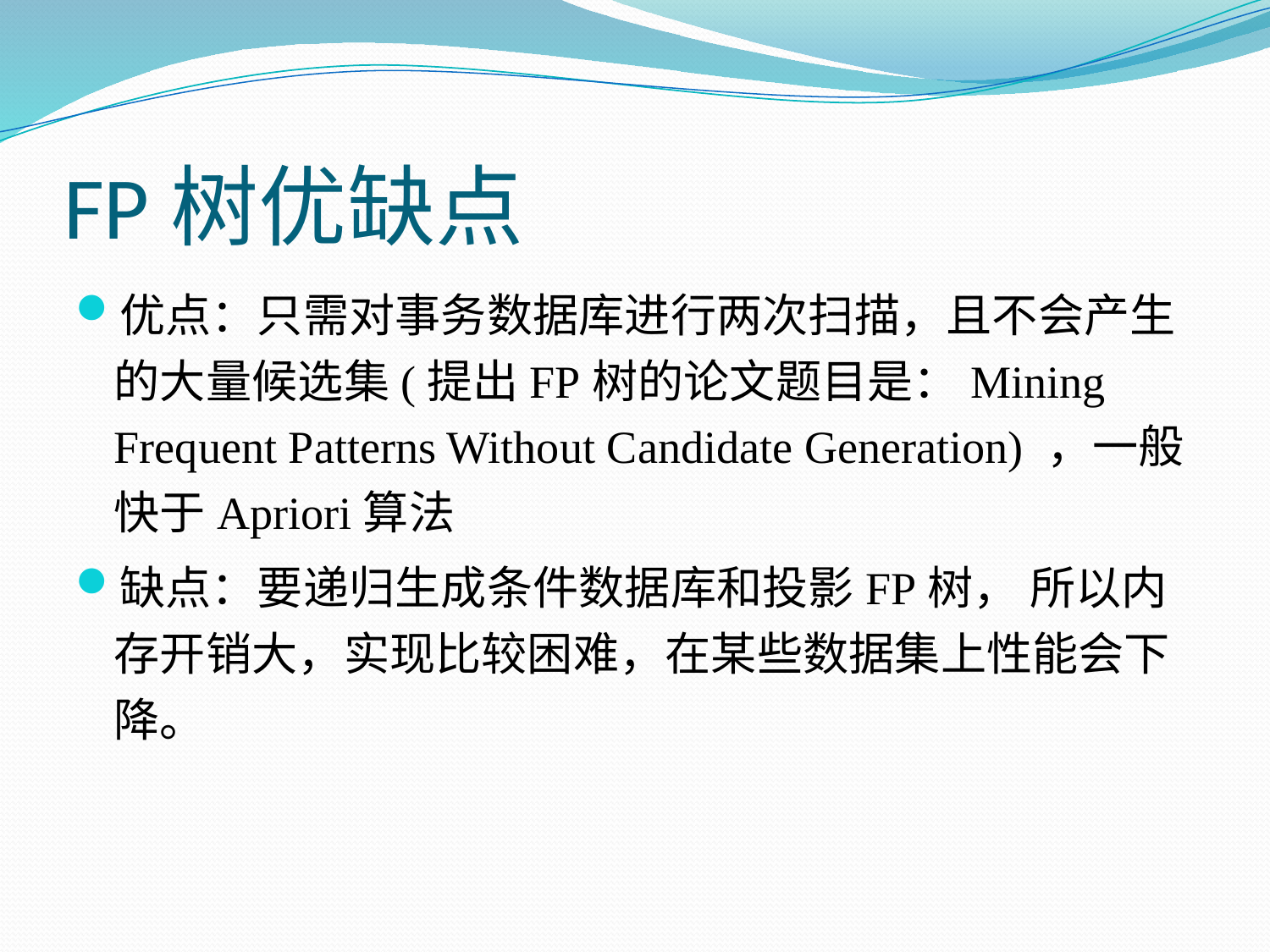

# FP树优缺点
优点：只需对事务数据库进⾏两次扫描，且不会产⽣的⼤量候选集(提出FP树的论文题目是：Mining Frequent Patterns Without Candidate Generation) ，一般快于Apriori算法
缺点：要递归⽣成条件数据库和投影FP树， 所以内存开销⼤，实现比较困难，在某些数据集上性能会下降。